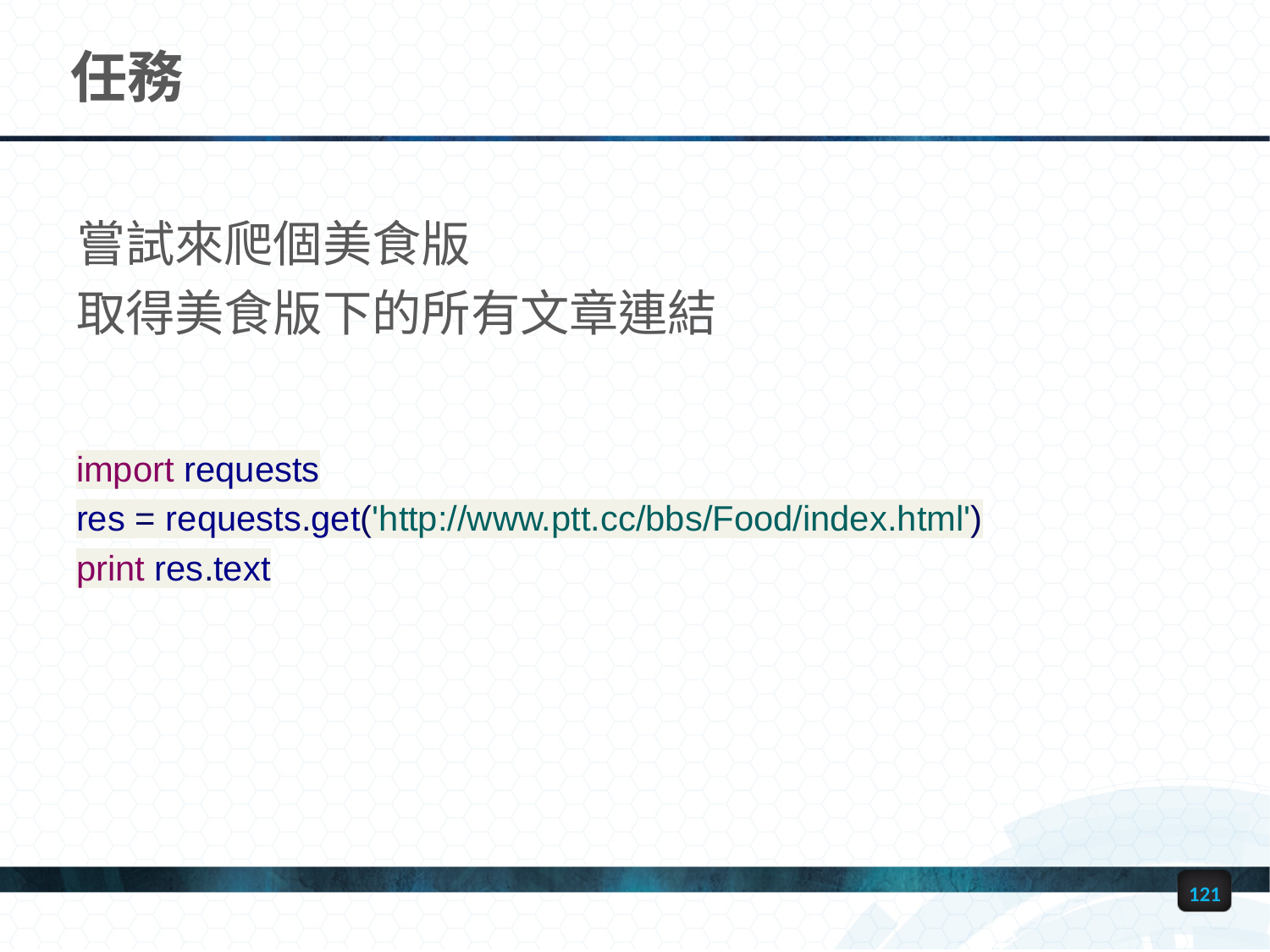

# 任務
嘗試來爬個美食版
取得美食版下的所有文章連結

import requests
res = requests.get('http://www.ptt.cc/bbs/Food/index.html')
print res.text
121